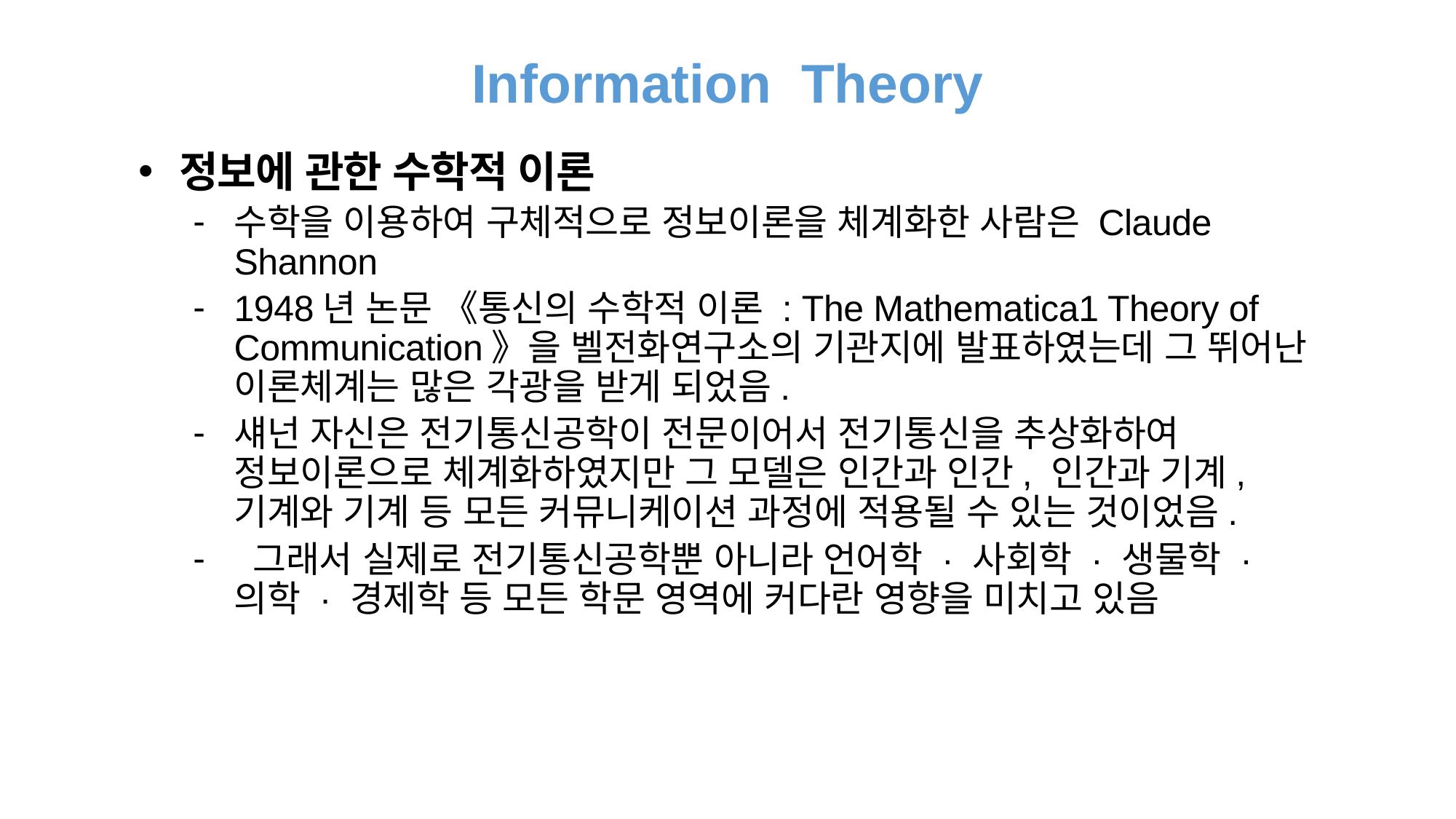

# Information  Theory
정보에 관한 수학적 이론
수학을 이용하여 구체적으로 정보이론을 체계화한 사람은 Claude Shannon
1948년 논문 《통신의 수학적 이론 : The Mathematica1 Theory of Communication》을 벨전화연구소의 기관지에 발표하였는데 그 뛰어난 이론체계는 많은 각광을 받게 되었음.
섀넌 자신은 전기통신공학이 전문이어서 전기통신을 추상화하여 정보이론으로 체계화하였지만 그 모델은 인간과 인간, 인간과 기계, 기계와 기계 등 모든 커뮤니케이션 과정에 적용될 수 있는 것이었음.
 그래서 실제로 전기통신공학뿐 아니라 언어학 · 사회학 · 생물학 · 의학 · 경제학 등 모든 학문 영역에 커다란 영향을 미치고 있음